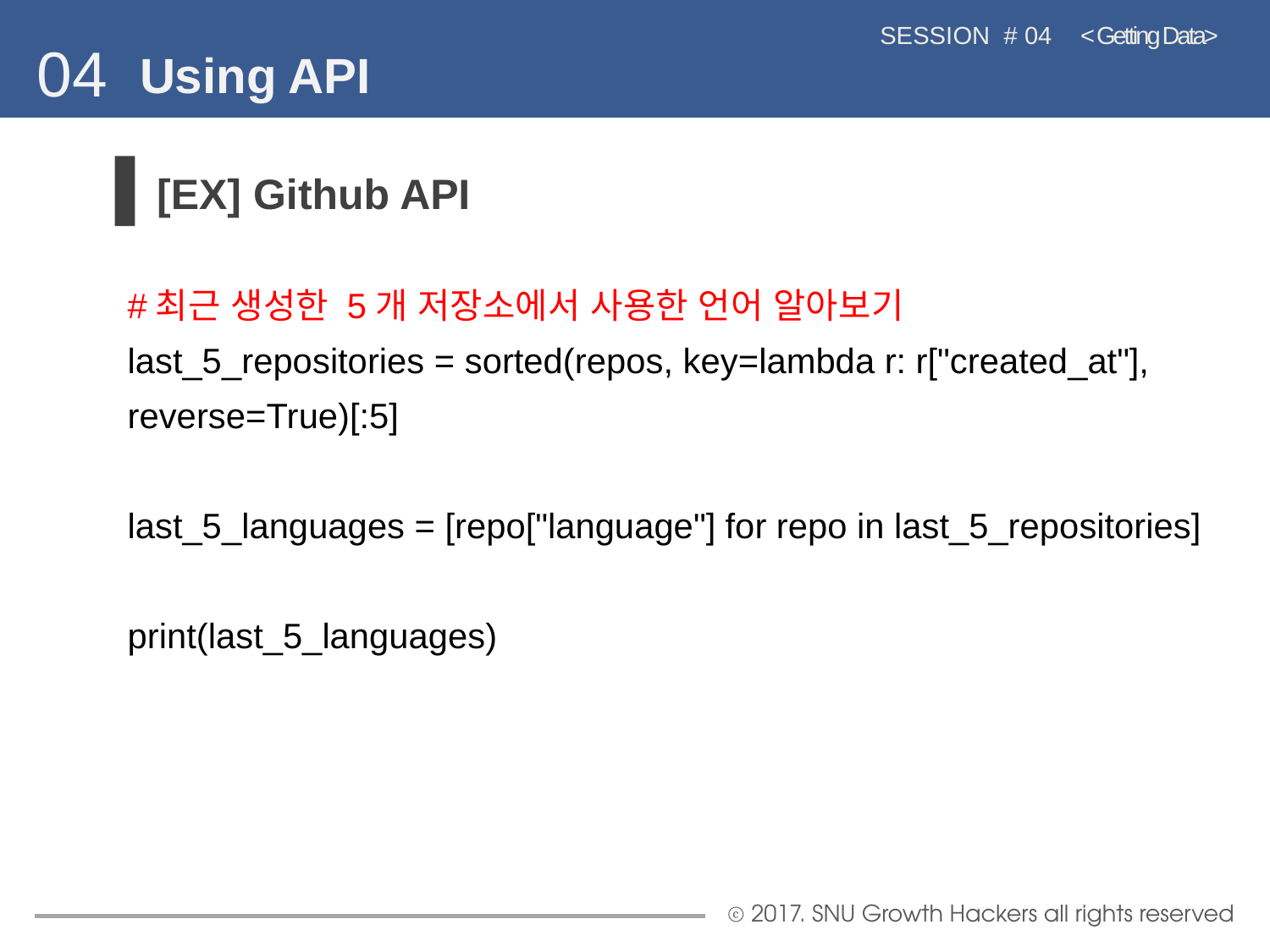

SESSION  # 04    < Getting Data>
04
Using API

[EX] Github API
#최근 생성한 5개 저장소에서 사용한 언어 알아보기
last_5_repositories = sorted(repos, key=lambda r: r["created_at"], reverse=True)[:5]

last_5_languages = [repo["language"] for repo in last_5_repositories]

print(last_5_languages)
ⓒ 2017. SNU Growth Hackers all rights reserved